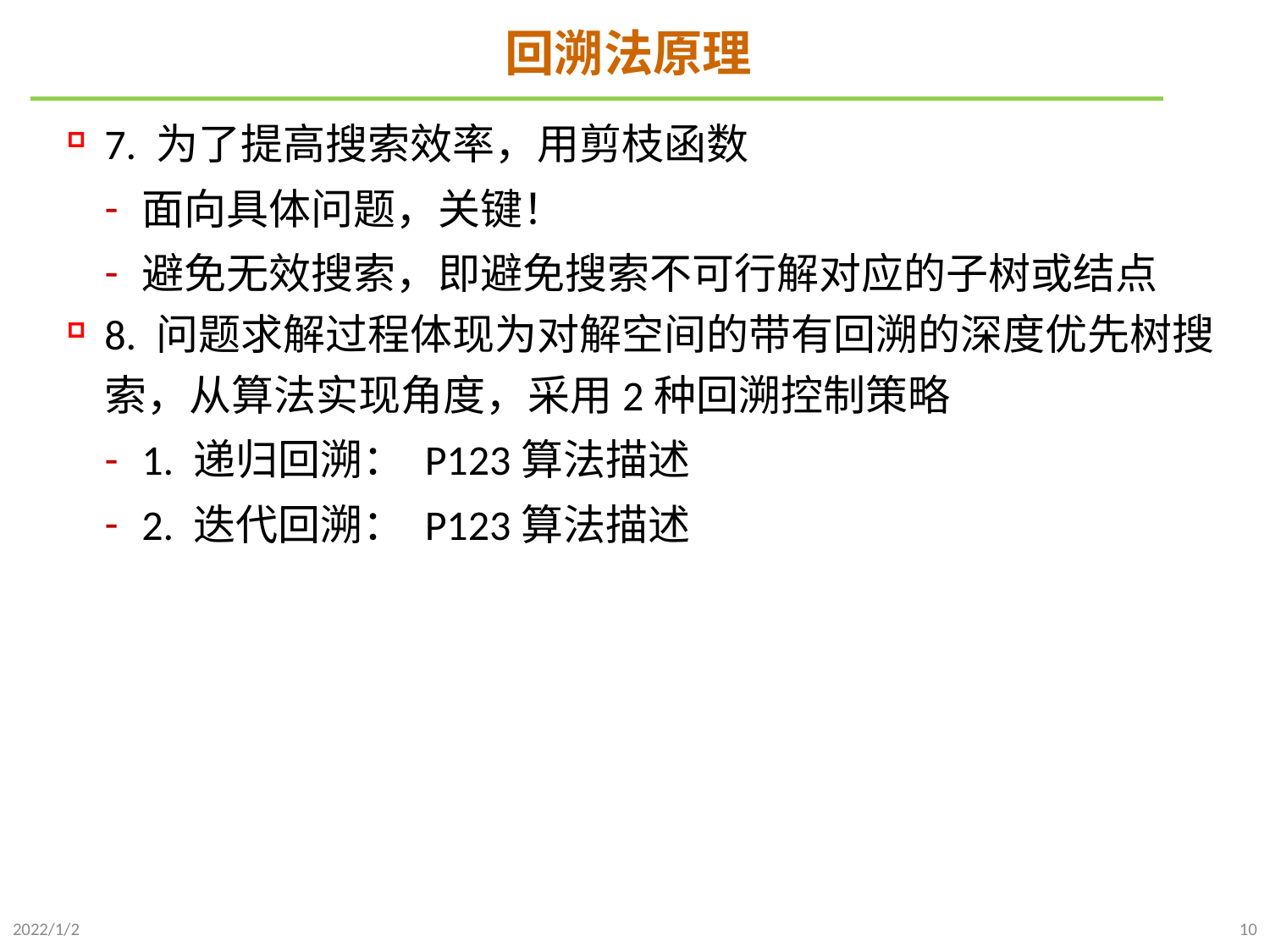

# 回溯法原理
7. 为了提高搜索效率，用剪枝函数
面向具体问题，关键！
避免无效搜索，即避免搜索不可行解对应的子树或结点
8. 问题求解过程体现为对解空间的带有回溯的深度优先树搜索，从算法实现角度，采用2种回溯控制策略
1. 递归回溯： P123算法描述
2. 迭代回溯： P123算法描述

2022/1/2
10